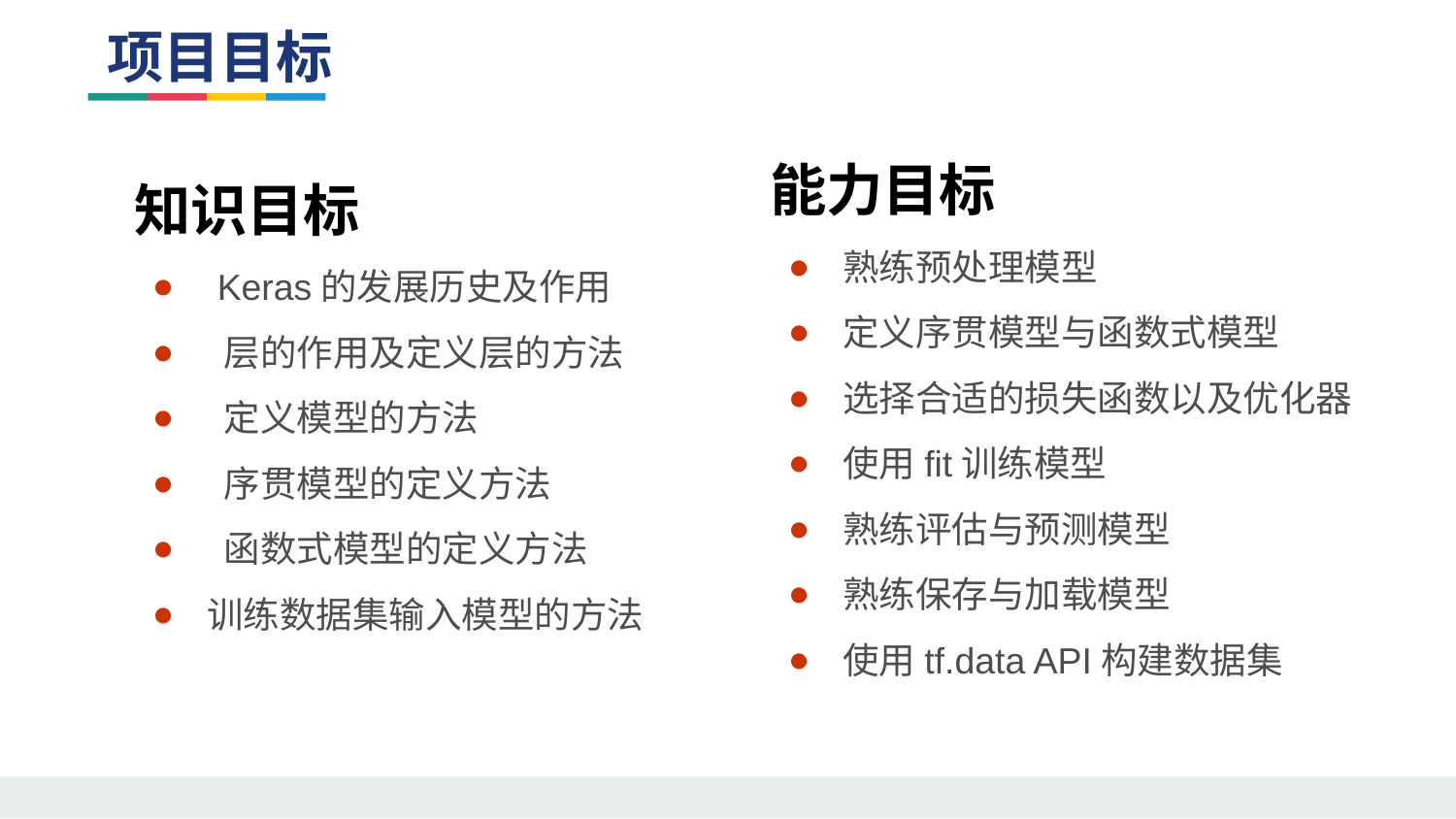

项目目标
能力目标
熟练预处理模型
定义序贯模型与函数式模型
选择合适的损失函数以及优化器
使用fit训练模型
熟练评估与预测模型
熟练保存与加载模型
使用tf.data API构建数据集
知识目标
 Keras的发展历史及作用
 层的作用及定义层的方法
 定义模型的方法
 序贯模型的定义方法
 函数式模型的定义方法
训练数据集输入模型的方法